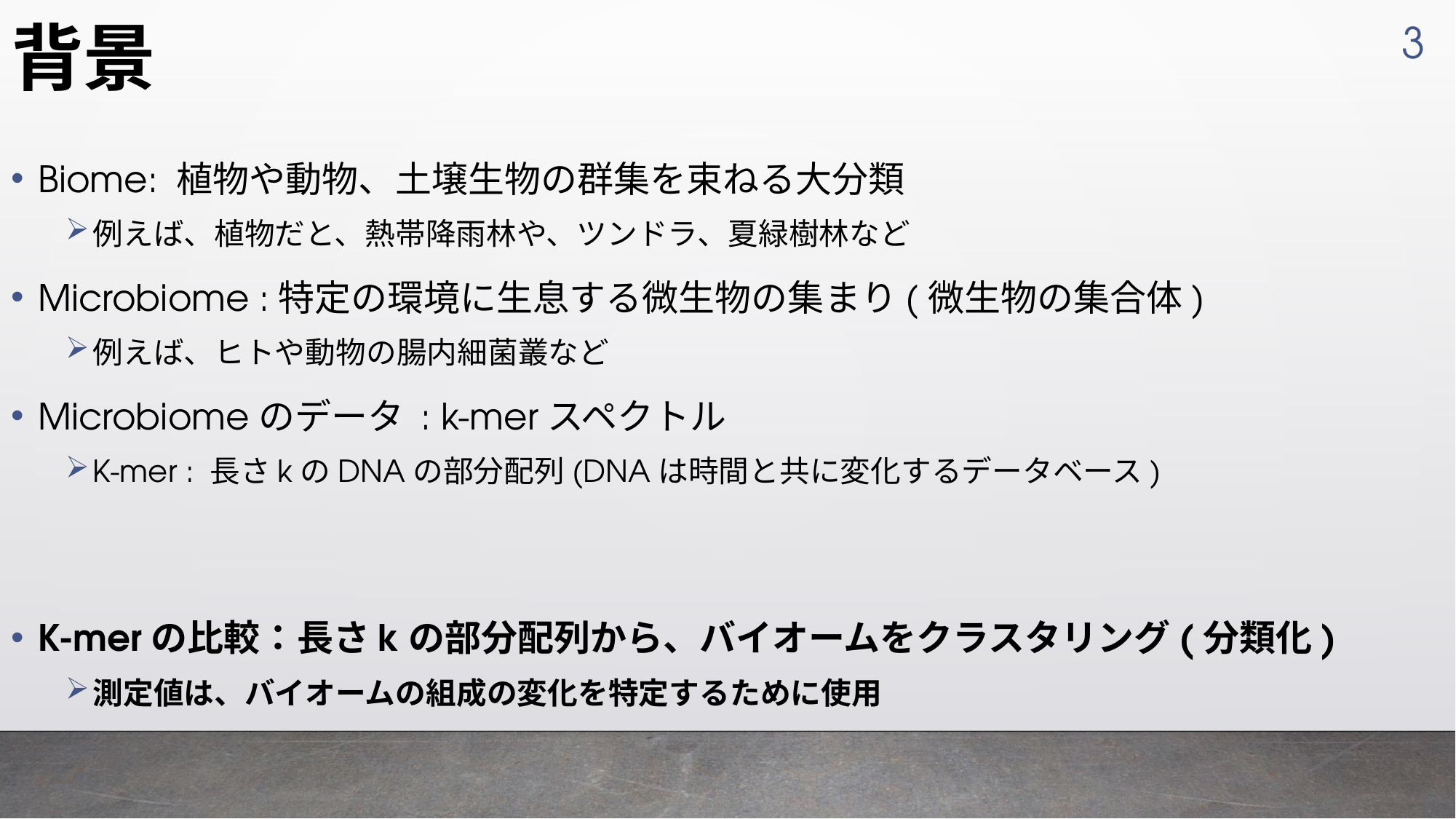

3
# 背景
Biome: 植物や動物、土壌生物の群集を束ねる大分類
例えば、植物だと、熱帯降雨林や、ツンドラ、夏緑樹林など
Microbiome :特定の環境に生息する微生物の集まり(微生物の集合体)
例えば、ヒトや動物の腸内細菌叢など
Microbiomeのデータ : k-merスペクトル
K-mer : 長さkのDNAの部分配列(DNAは時間と共に変化するデータベース)

K-merの比較：長さkの部分配列から、バイオームをクラスタリング(分類化)
測定値は、バイオームの組成の変化を特定するために使用